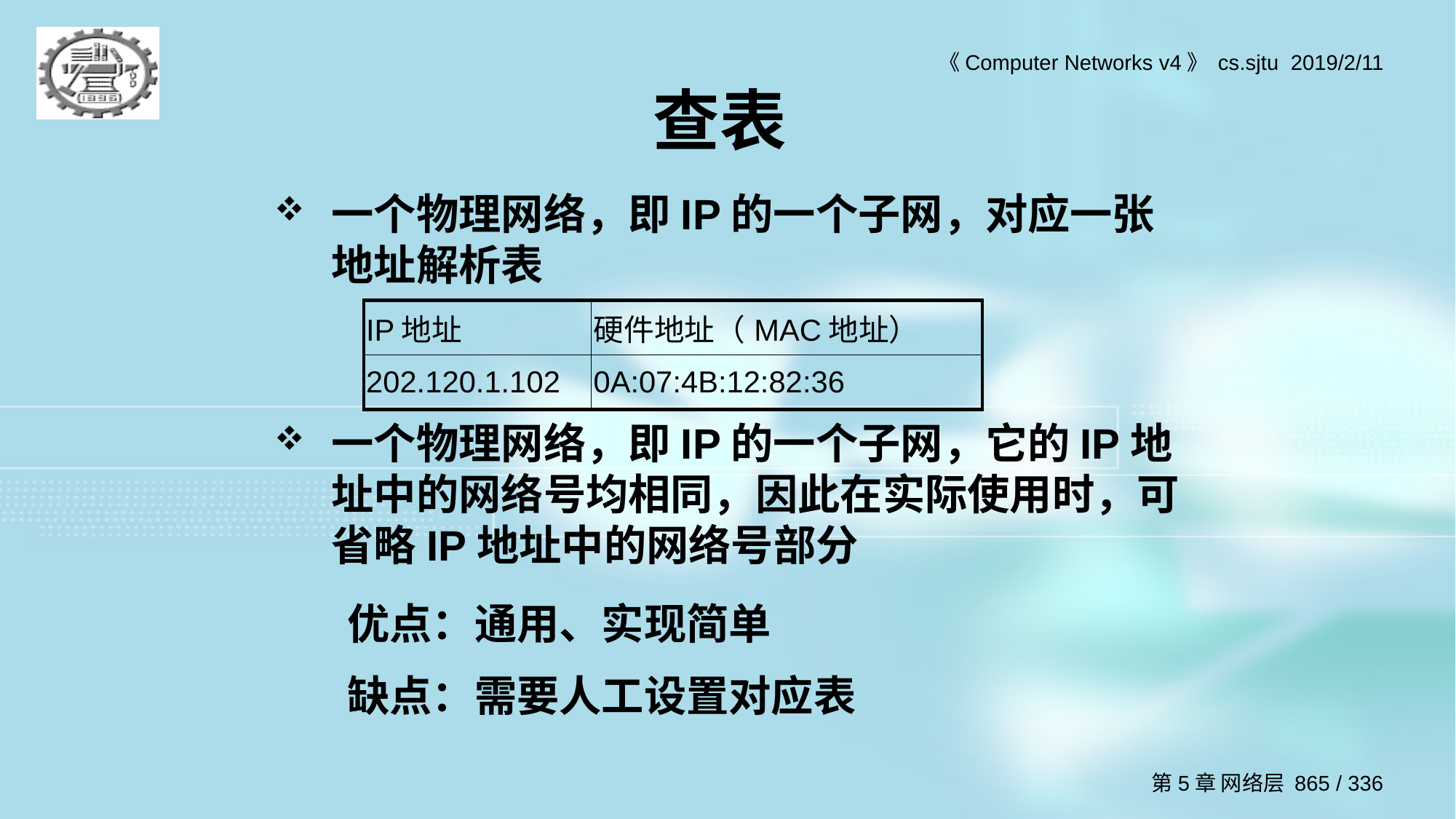

# 查表
一个物理网络，即IP的一个子网，对应一张地址解析表

一个物理网络，即IP的一个子网，它的IP地址中的网络号均相同，因此在实际使用时，可省略IP地址中的网络号部分
| IP地址 | 硬件地址（MAC地址） |
| --- | --- |
| 202.120.1.102 | 0A:07:4B:12:82:36 |
优点：通用、实现简单
缺点：需要人工设置对应表